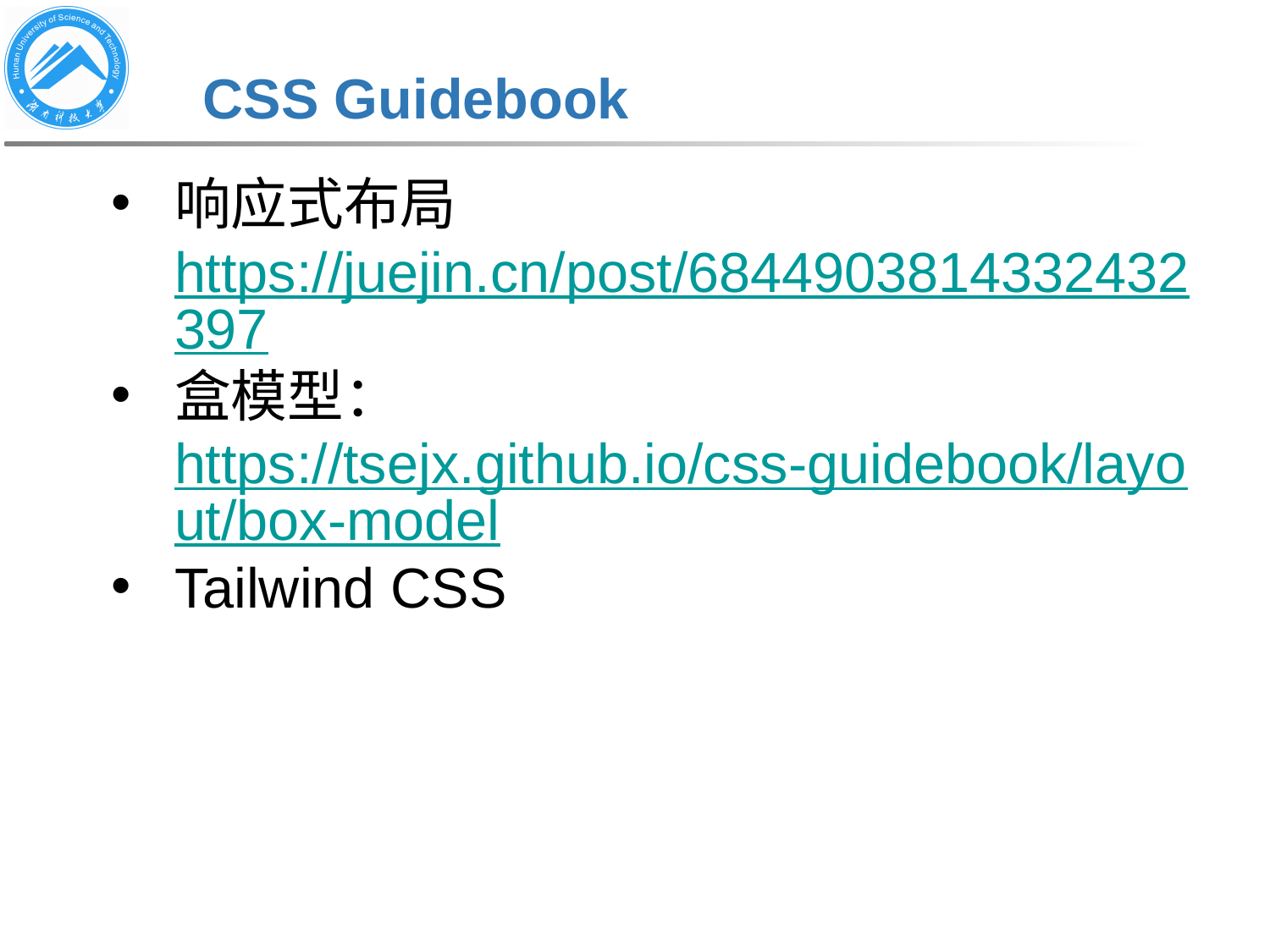

CSS Guidebook
响应式布局 https://juejin.cn/post/6844903814332432397
盒模型：https://tsejx.github.io/css-guidebook/layout/box-model
Tailwind CSS